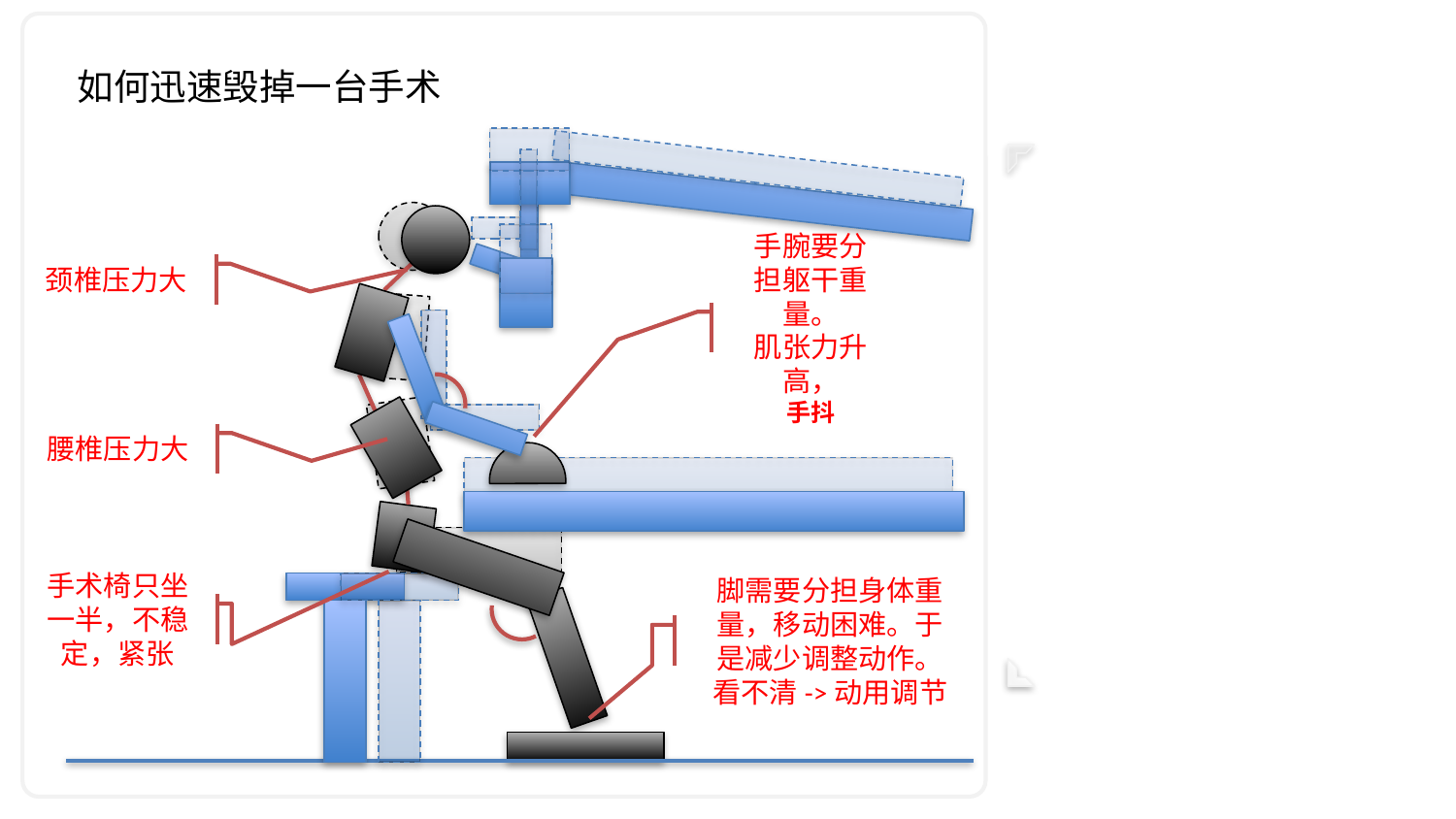

如何迅速毁掉一台手术

颈椎压力大

手腕要分担躯干重量。
肌张力升高，
手抖

腰椎压力大

手术椅只坐一半，不稳定，紧张

脚需要分担身体重量，移动困难。于是减少调整动作。
看不清->动用调节